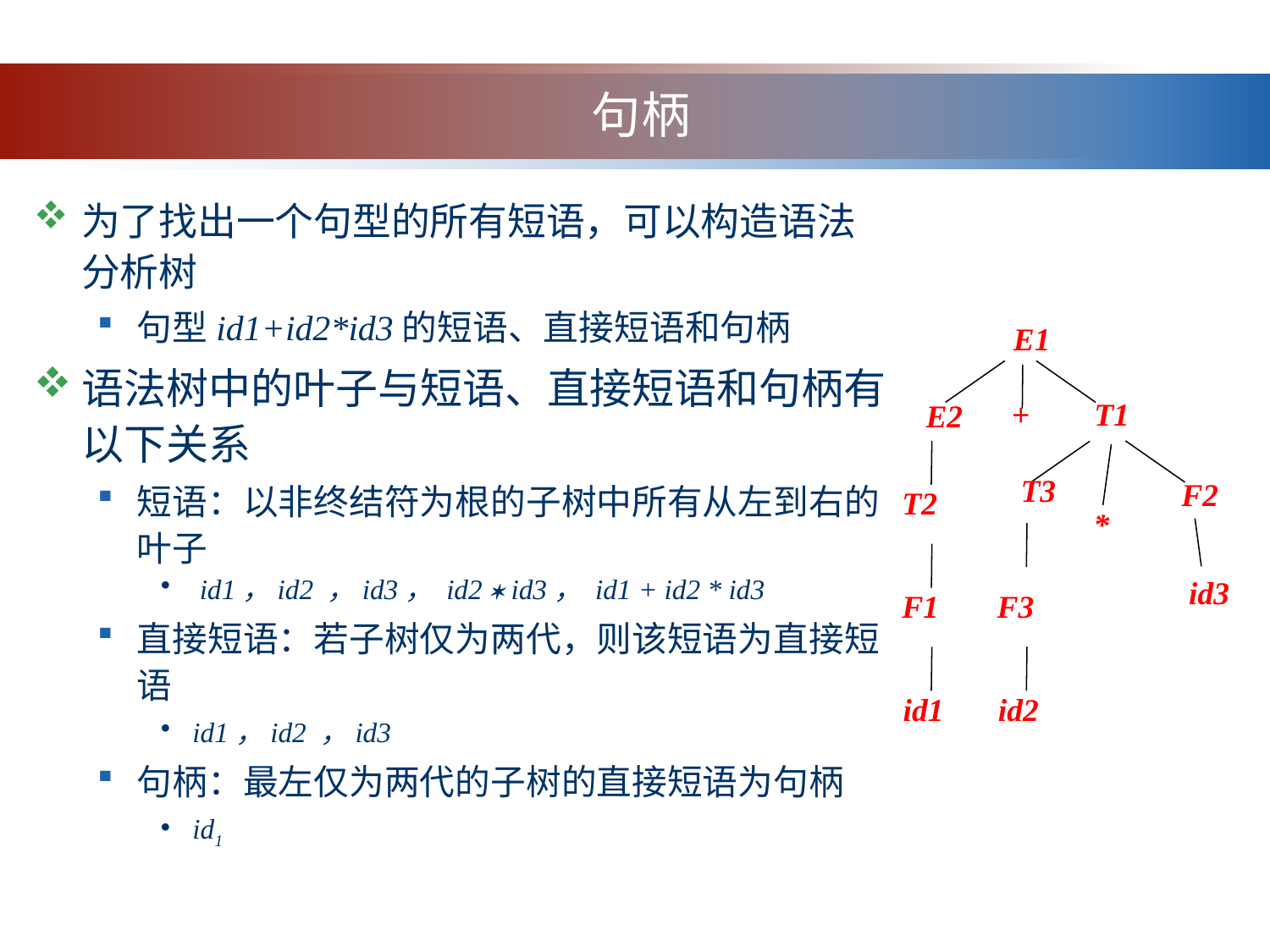

# 句柄
为了找出一个句型的所有短语，可以构造语法分析树
句型id1+id2*id3的短语、直接短语和句柄
语法树中的叶子与短语、直接短语和句柄有以下关系
短语：以非终结符为根的子树中所有从左到右的叶子
 id1，id2 ，id3， id2 ∗ id3， id1 + id2 * id3
直接短语：若子树仅为两代，则该短语为直接短语
id1，id2 ，id3
句柄：最左仅为两代的子树的直接短语为句柄
id1

E1

+
T1
E2

T3
F2
T2
*

F1
id3
F3

id1
id2